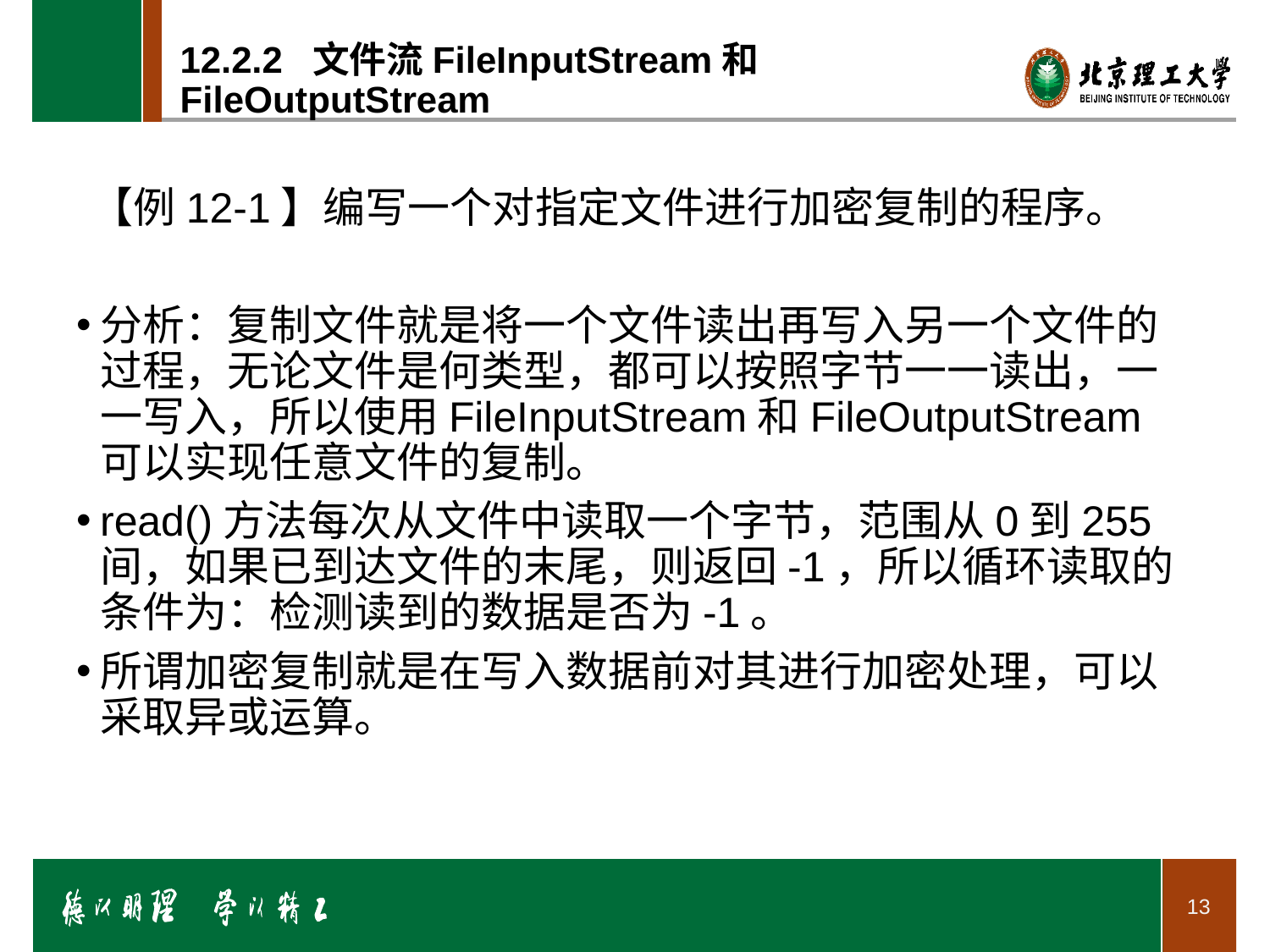

# 12.2.2  文件流FileInputStream和FileOutputStream
【例12-1】编写一个对指定文件进行加密复制的程序。

分析：复制文件就是将一个文件读出再写入另一个文件的过程，无论文件是何类型，都可以按照字节一一读出，一一写入，所以使用FileInputStream和FileOutputStream可以实现任意文件的复制。
read()方法每次从文件中读取一个字节，范围从0到255间，如果已到达文件的末尾，则返回-1，所以循环读取的条件为：检测读到的数据是否为-1。
所谓加密复制就是在写入数据前对其进行加密处理，可以采取异或运算。